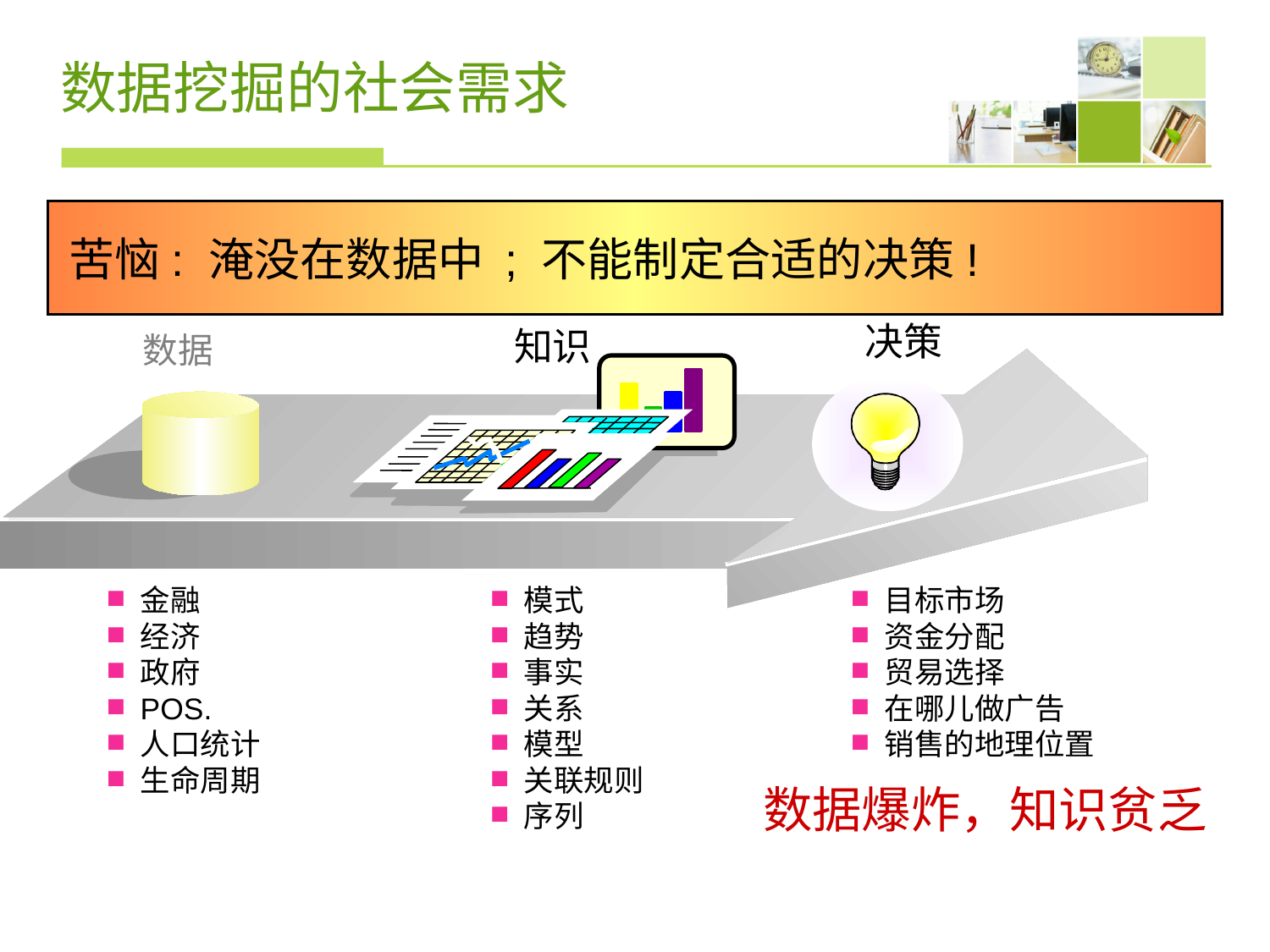

数据挖掘的社会需求
 苦恼: 淹没在数据中 ; 不能制定合适的决策!
决策
数据
知识

金融
经济
政府
POS.
人口统计
生命周期
模式
趋势
事实
关系
模型
关联规则
序列
目标市场
资金分配
贸易选择
在哪儿做广告
销售的地理位置
数据爆炸，知识贫乏